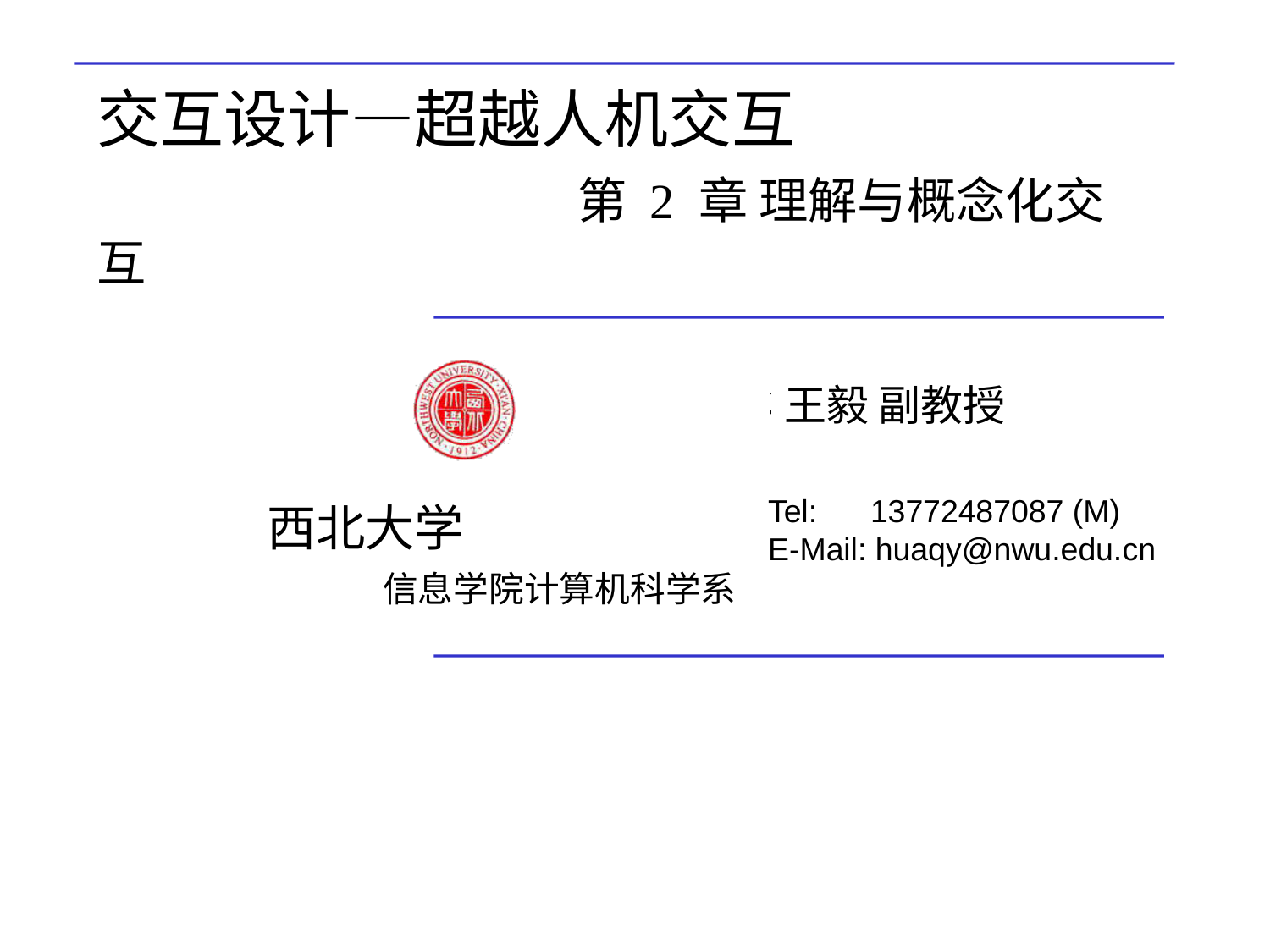

# 交互设计—超越人机交互 第 2 章 理解与概念化交互
王毅 副教授